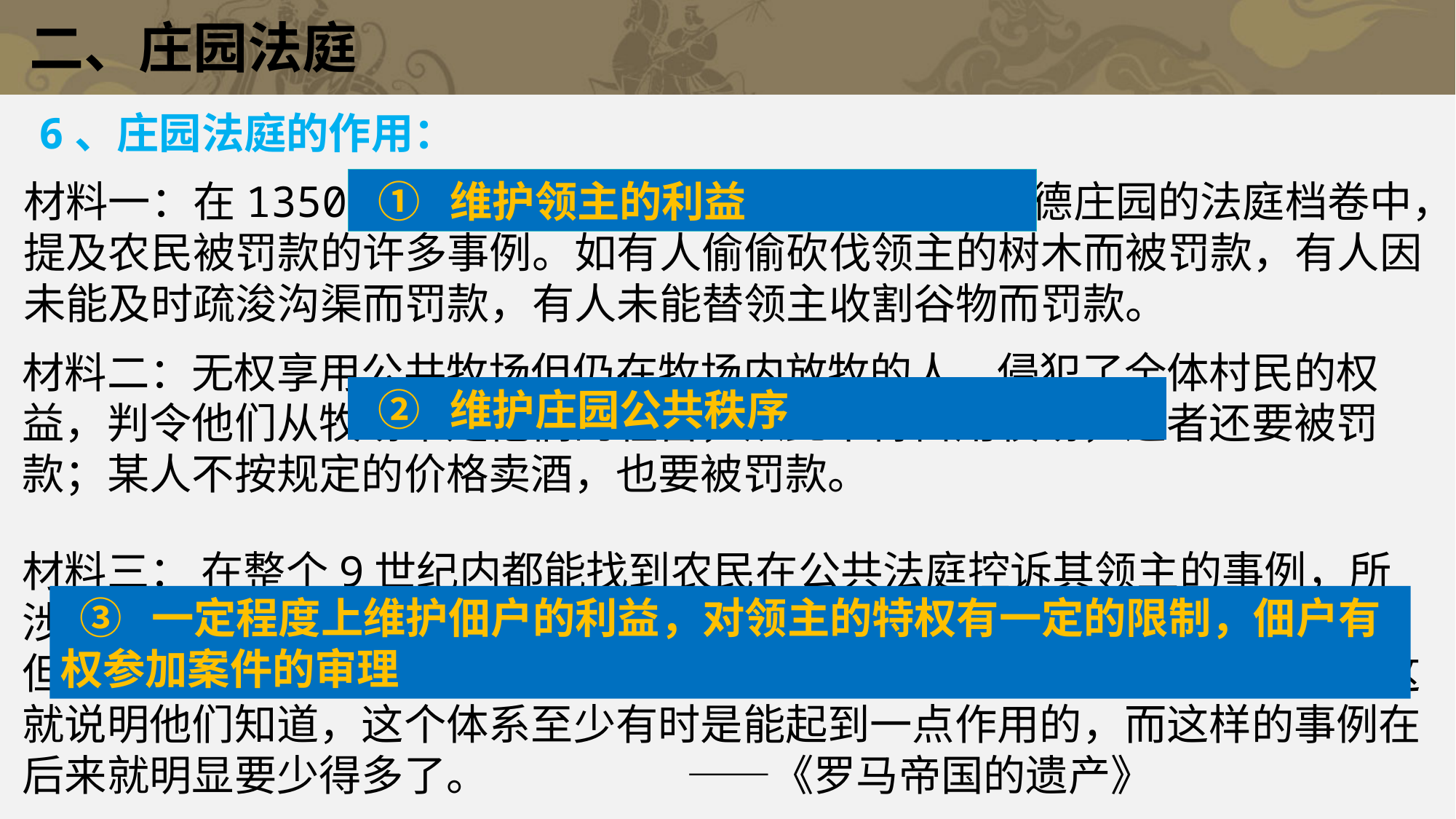

二、庄园法庭
6、庄园法庭的作用：
  ①  维护领主的利益
材料一：在1350年—1352年间英国约克郡维克费尔德庄园的法庭档卷中，提及农民被罚款的许多事例。如有人偷偷砍伐领主的树木而被罚款，有人因未能及时疏浚沟渠而罚款，有人未能替领主收割谷物而罚款。
材料二：无权享用公共牧场但仍在牧场内放牧的人，侵犯了全体村民的权益，判令他们从牧场牵走他们的牲畜，从此不得占用牧场，违者还要被罚款；某人不按规定的价格卖酒，也要被罚款。
  ②  维护庄园公共秩序
材料三： 在整个9世纪内都能找到农民在公共法庭控诉其领主的事例，所涉及的包括个人地位、地租水平、土地侵占等。农民们在官司中总是败诉，但是，他们仍然敢于在一个明显由贵族控制的政治体系中去打这种官司，这就说明他们知道，这个体系至少有时是能起到一点作用的，而这样的事例在后来就明显要少得多了。                     ——《罗马帝国的遗产》
  ③  一定程度上维护佃户的利益，对领主的特权有一定的限制，佃户有权参加案件的审理